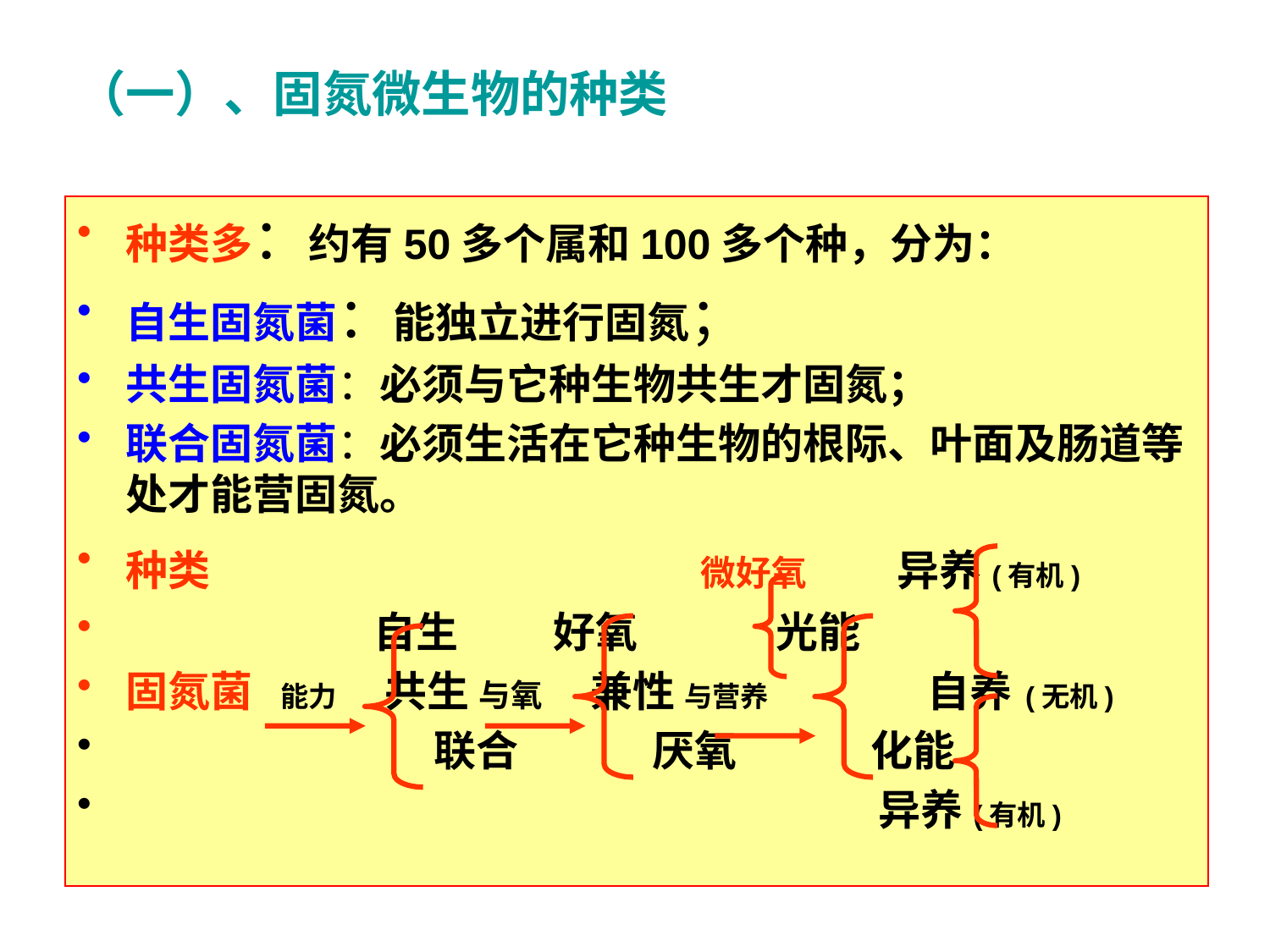

# （一）、固氮微生物的种类
种类多：约有50多个属和100多个种，分为：
自生固氮菌：能独立进行固氮；
共生固氮菌：必须与它种生物共生才固氮；
联合固氮菌：必须生活在它种生物的根际、叶面及肠道等处才能营固氮。
种类                                      微好氧       异养(有机)
                         自生          好氧          　光能
固氮菌   能力     共生 与氧     兼性 与营养                         自养 (无机)
	                  联合	  厌氧              化能
                                                                              异养(有机)